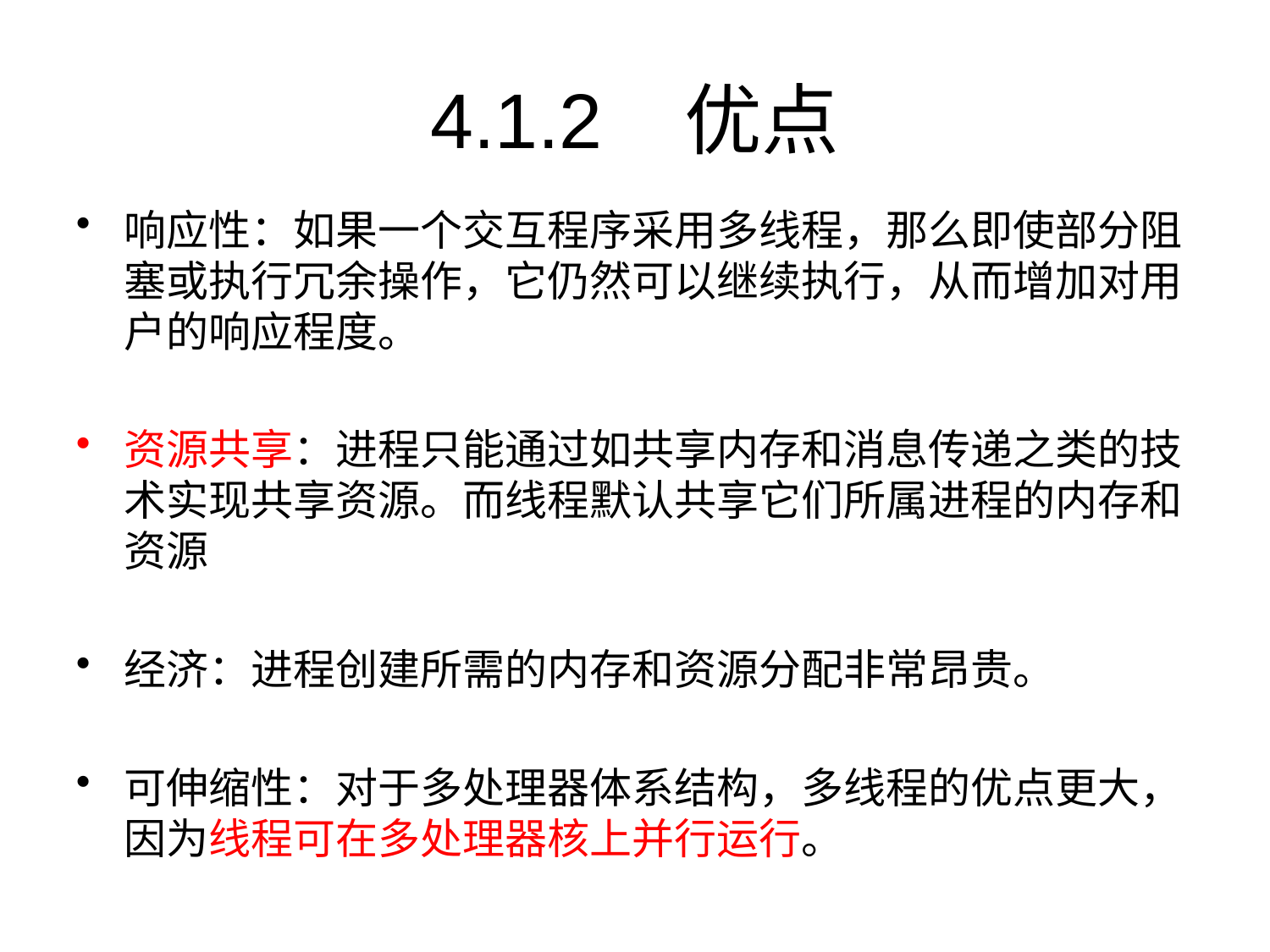

# 4.1.2	优点
响应性：如果一个交互程序采用多线程，那么即使部分阻塞或执行冗余操作，它仍然可以继续执行，从而增加对用户的响应程度。

资源共享：进程只能通过如共享内存和消息传递之类的技术实现共享资源。而线程默认共享它们所属进程的内存和资源

经济：进程创建所需的内存和资源分配非常昂贵。

可伸缩性：对于多处理器体系结构，多线程的优点更大，因为线程可在多处理器核上并行运行。